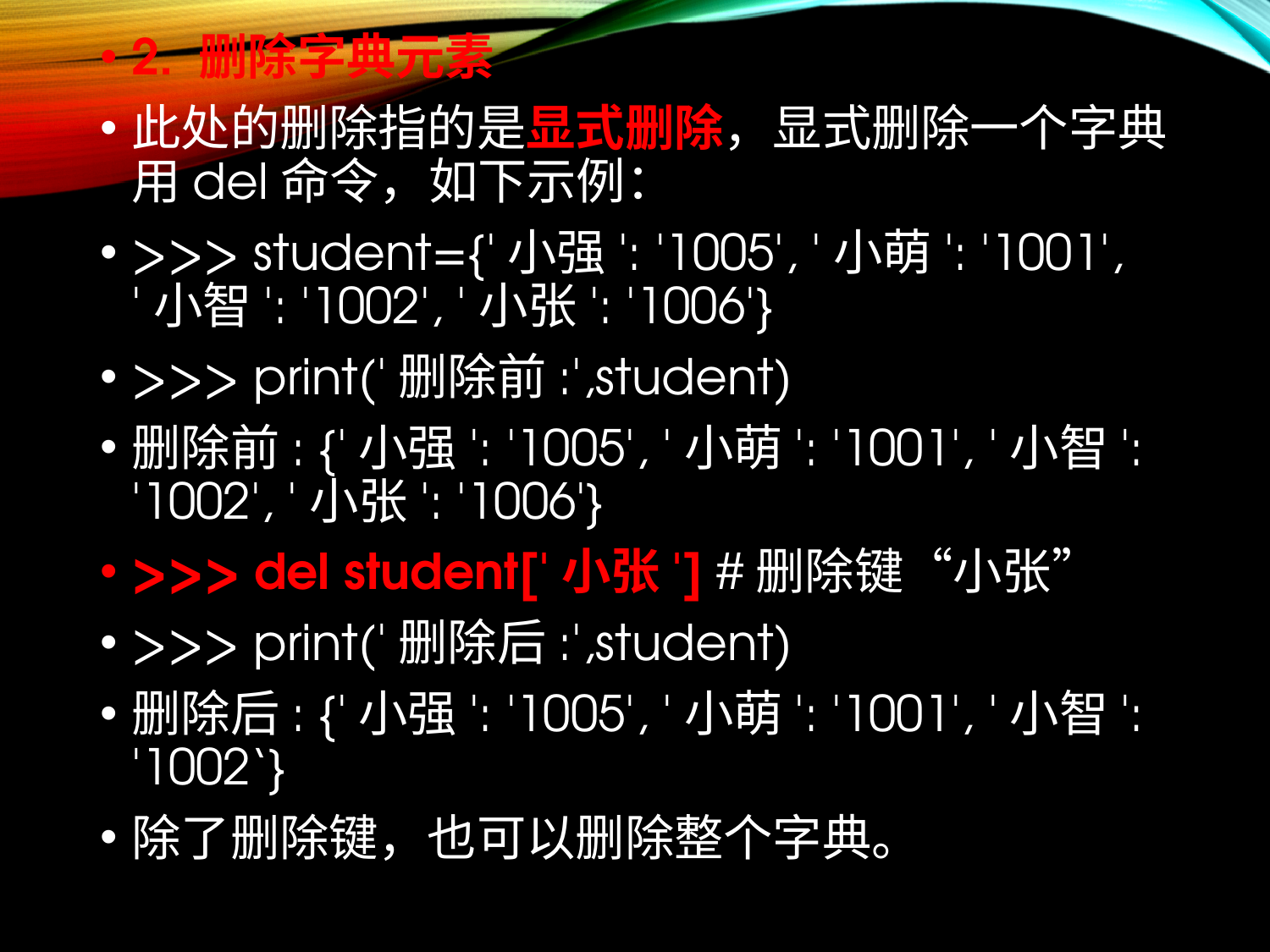

2. 删除字典元素
此处的删除指的是显式删除，显式删除一个字典用del命令，如下示例：
>>> student={'小强': '1005', '小萌': '1001', '小智': '1002', '小张': '1006'}
>>> print('删除前:',student)
删除前: {'小强': '1005', '小萌': '1001', '小智': '1002', '小张': '1006'}
>>> del student['小张'] #删除键“小张”
>>> print('删除后:',student)
删除后: {'小强': '1005', '小萌': '1001', '小智': '1002‘}
除了删除键，也可以删除整个字典。